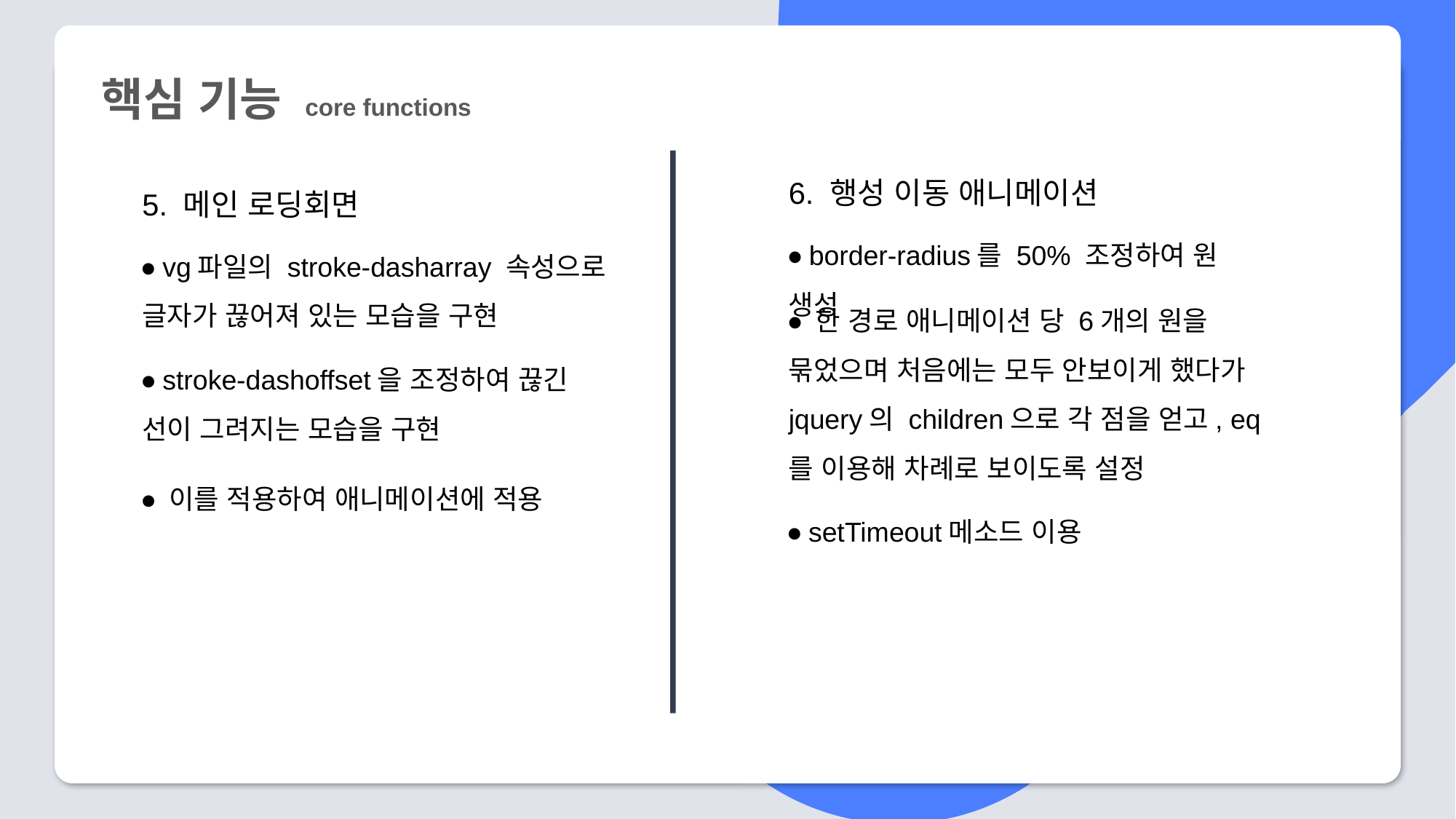

핵심 기능 core functions

6. 행성 이동 애니메이션
⦁ border-radius를 50% 조정하여 원 생성
⦁ 한 경로 애니메이션 당 6개의 원을 묶었으며 처음에는 모두 안보이게 했다가 jquery의 children으로 각 점을 얻고, eq를 이용해 차례로 보이도록 설정
⦁ setTimeout메소드 이용
5. 메인 로딩회면
⦁ vg파일의 stroke-dasharray 속성으로 글자가 끊어져 있는 모습을 구현
⦁ stroke-dashoffset을 조정하여 끊긴 선이 그려지는 모습을 구현
⦁ 이를 적용하여 애니메이션에 적용